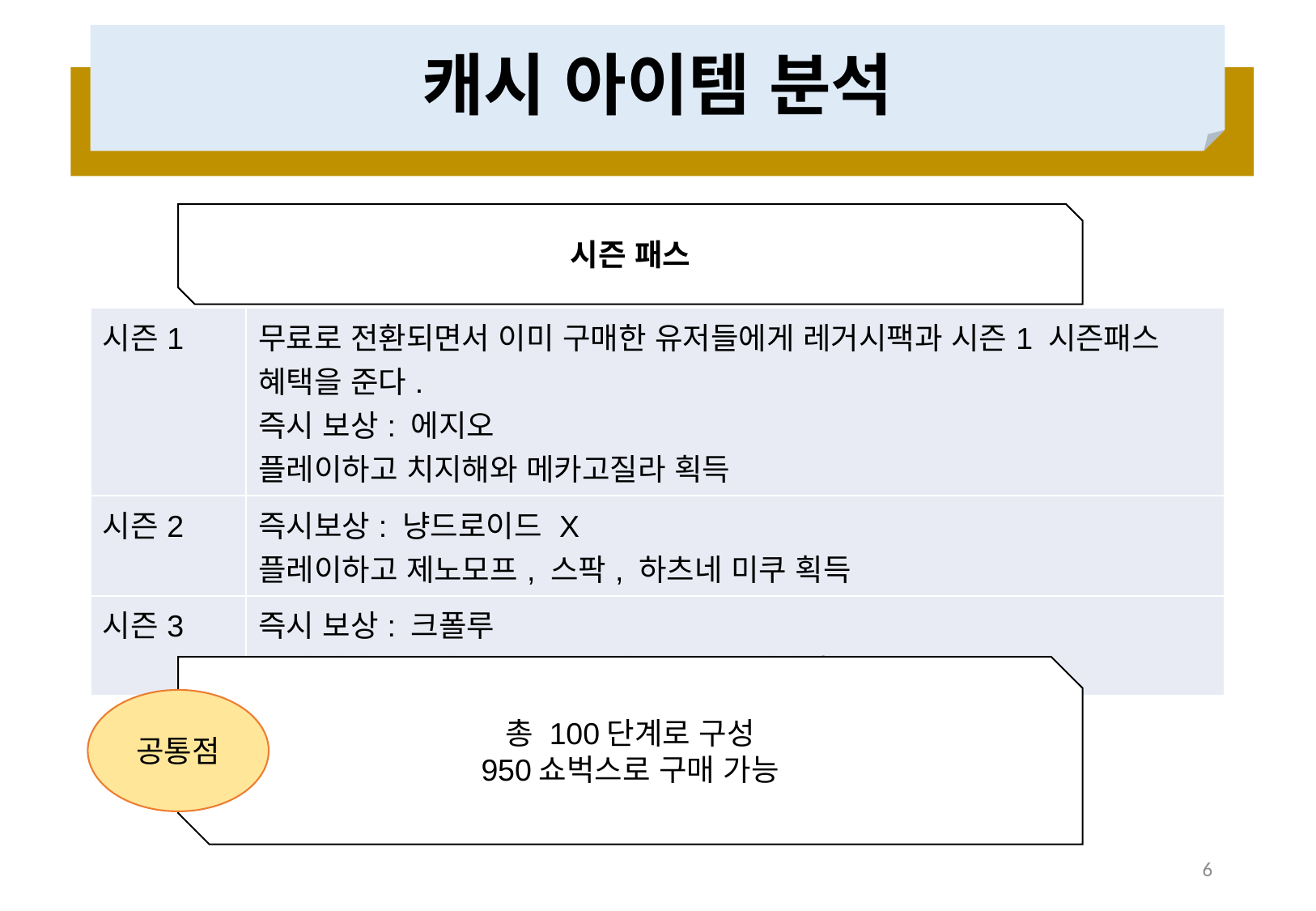

# 캐시 아이템 분석
시즌 패스
| 시즌1 | 무료로 전환되면서 이미 구매한 유저들에게 레거시팩과 시즌1 시즌패스 혜택을 준다. 즉시 보상: 에지오 플레이하고 치지해와 메카고질라 획득 |
| --- | --- |
| 시즌2 | 즉시보상: 냥드로이드 X 플레이하고 제노모프, 스팍, 하츠네 미쿠 획득 |
| 시즌3 | 즉시 보상: 크폴루 플레이하고 도바-빈, 울트라맨, 스폰지밥 획득 |
총 100단계로 구성
950쇼벅스로 구매 가능
공통점
6